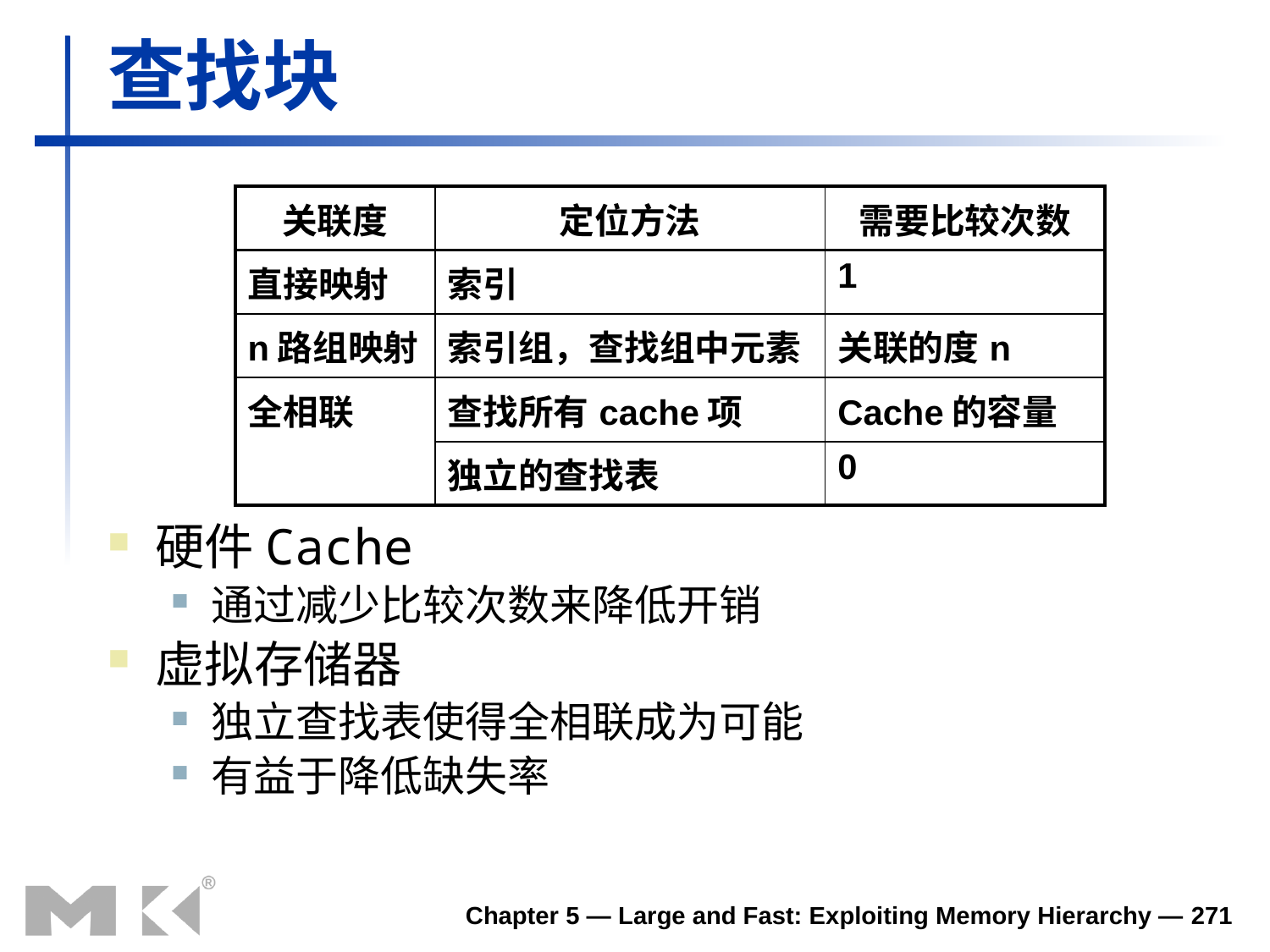

# 查找块
| 关联度 | 定位方法 | 需要比较次数 |
| --- | --- | --- |
| 直接映射 | 索引 | 1 |
| n路组映射 | 索引组，查找组中元素 | 关联的度n |
| 全相联 | 查找所有cache项 | Cache的容量 |
|  | 独立的查找表 | 0 |
硬件Cache
通过减少比较次数来降低开销
虚拟存储器
独立查找表使得全相联成为可能
有益于降低缺失率
Chapter 5 — Large and Fast: Exploiting Memory Hierarchy — 271